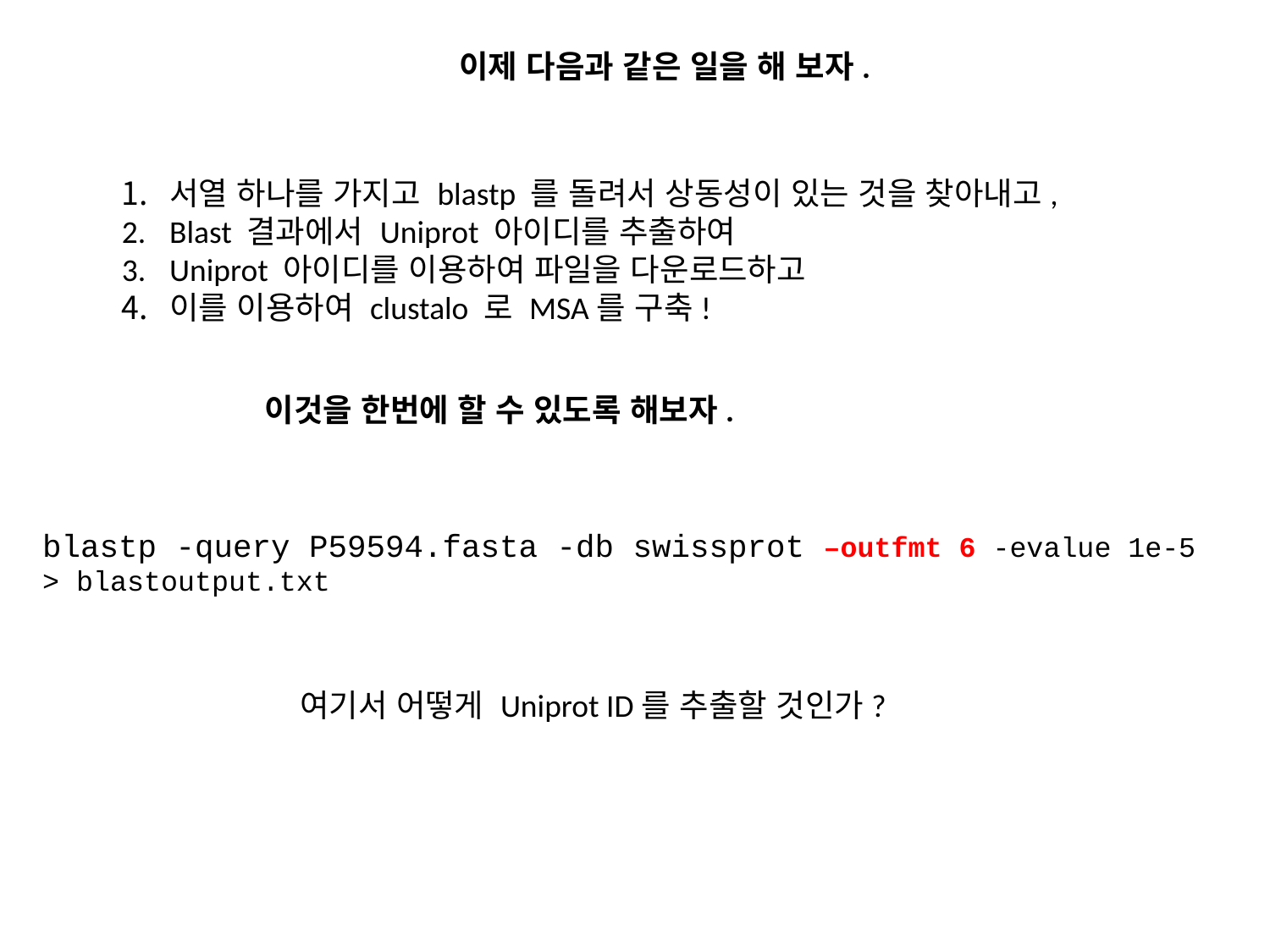

이제 다음과 같은 일을 해 보자.
서열 하나를 가지고 blastp 를 돌려서 상동성이 있는 것을 찾아내고,
Blast 결과에서 Uniprot 아이디를 추출하여
Uniprot 아이디를 이용하여 파일을 다운로드하고
이를 이용하여 clustalo 로 MSA를 구축!
이것을 한번에 할 수 있도록 해보자.
blastp -query P59594.fasta -db swissprot –outfmt 6 -evalue 1e-5 > blastoutput.txt
여기서 어떻게 Uniprot ID를 추출할 것인가?